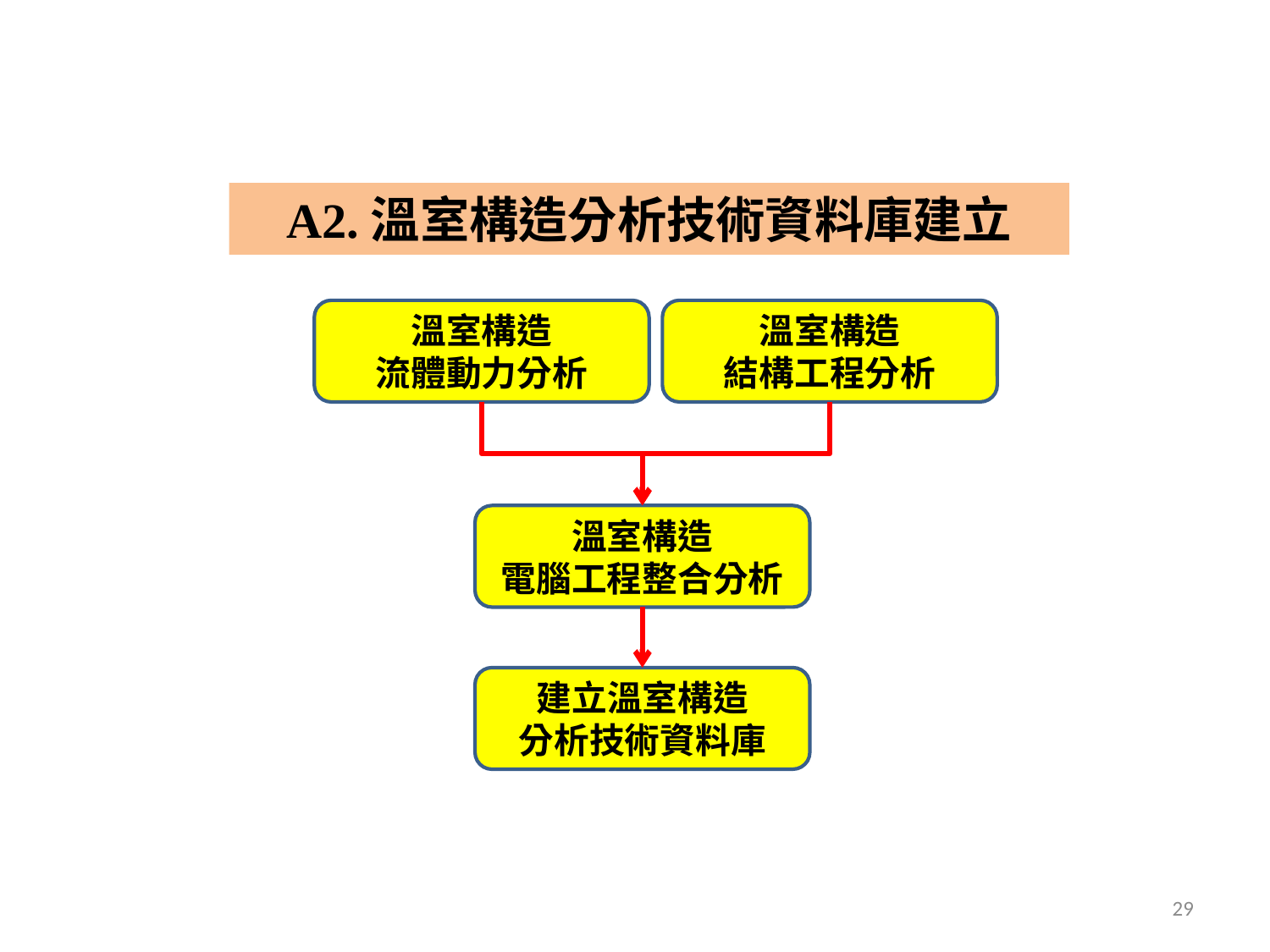

A2.溫室構造分析技術資料庫建立
溫室構造
流體動力分析
溫室構造
結構工程分析
溫室構造
電腦工程整合分析
建立溫室構造
分析技術資料庫
29